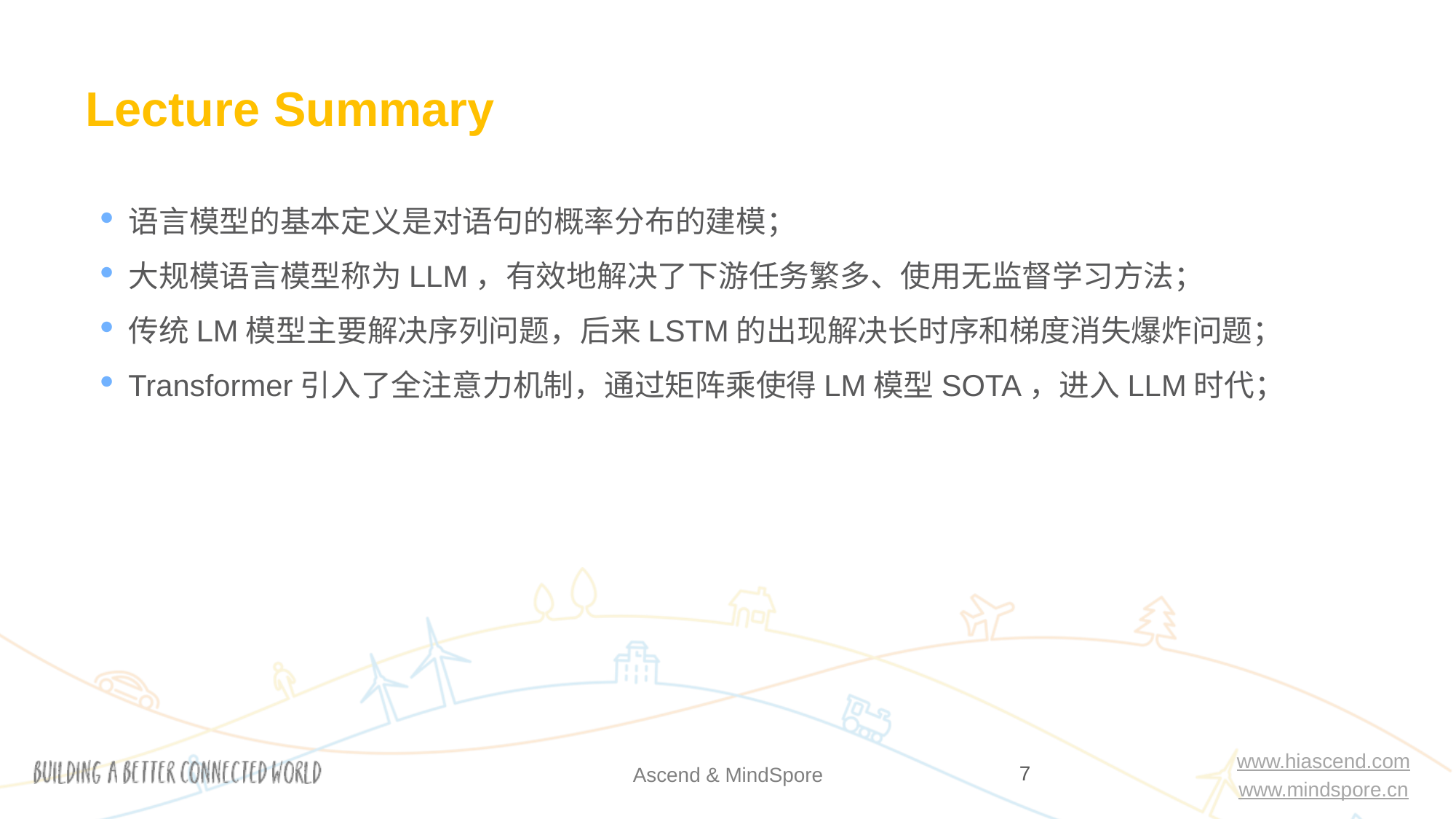

# Lecture Summary
语言模型的基本定义是对语句的概率分布的建模；
大规模语言模型称为LLM，有效地解决了下游任务繁多、使用无监督学习方法；
传统LM模型主要解决序列问题，后来LSTM的出现解决长时序和梯度消失爆炸问题；
Transformer引入了全注意力机制，通过矩阵乘使得LM模型SOTA，进入LLM时代；